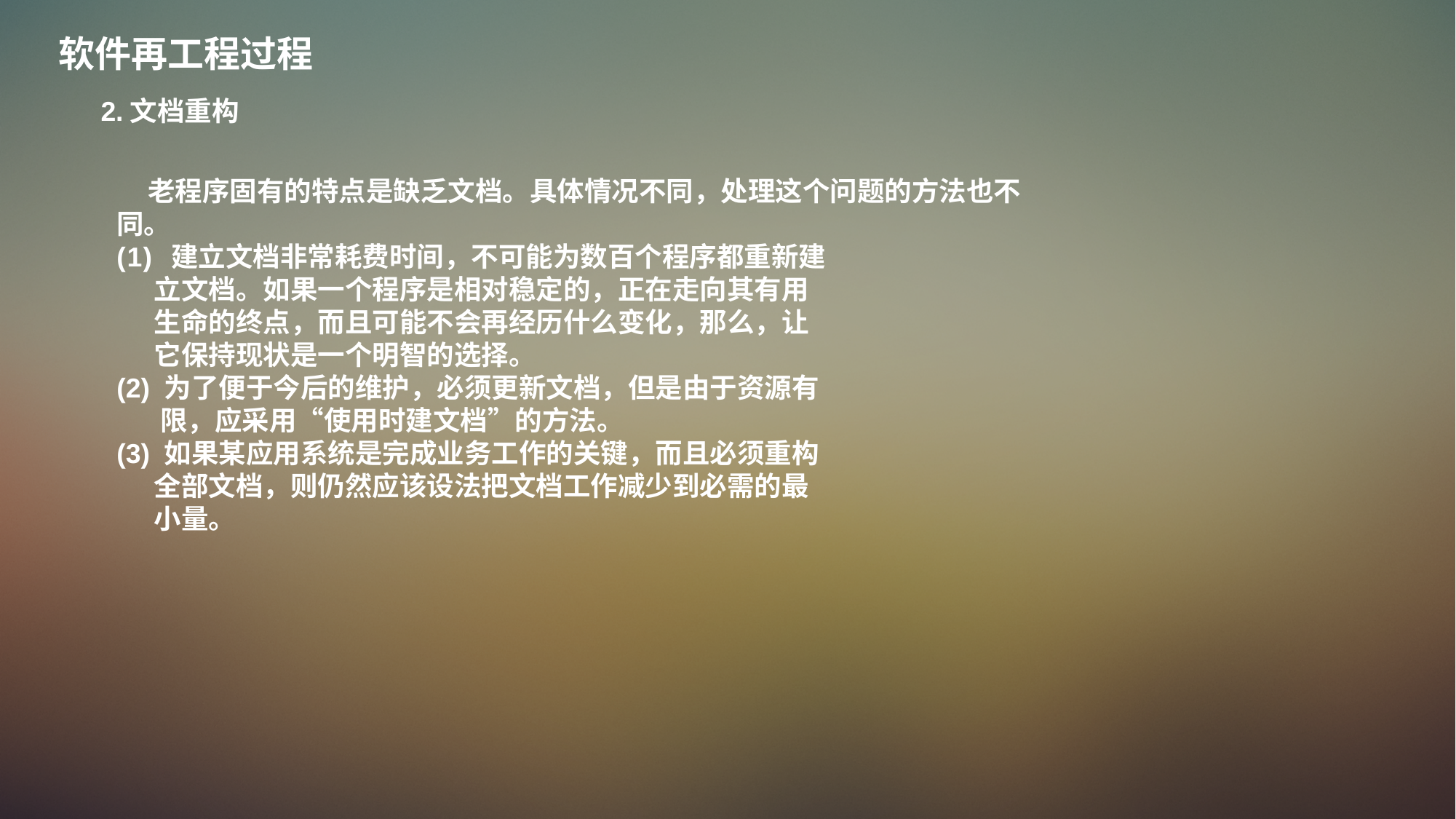

软件再工程过程
2.文档重构
    老程序固有的特点是缺乏文档。具体情况不同，处理这个问题的方法也不同。
建立文档非常耗费时间，不可能为数百个程序都重新建
     立文档。如果一个程序是相对稳定的，正在走向其有用
     生命的终点，而且可能不会再经历什么变化，那么，让
     它保持现状是一个明智的选择。
(2) 为了便于今后的维护，必须更新文档，但是由于资源有
      限，应采用“使用时建文档”的方法。
(3) 如果某应用系统是完成业务工作的关键，而且必须重构
     全部文档，则仍然应该设法把文档工作减少到必需的最
     小量。